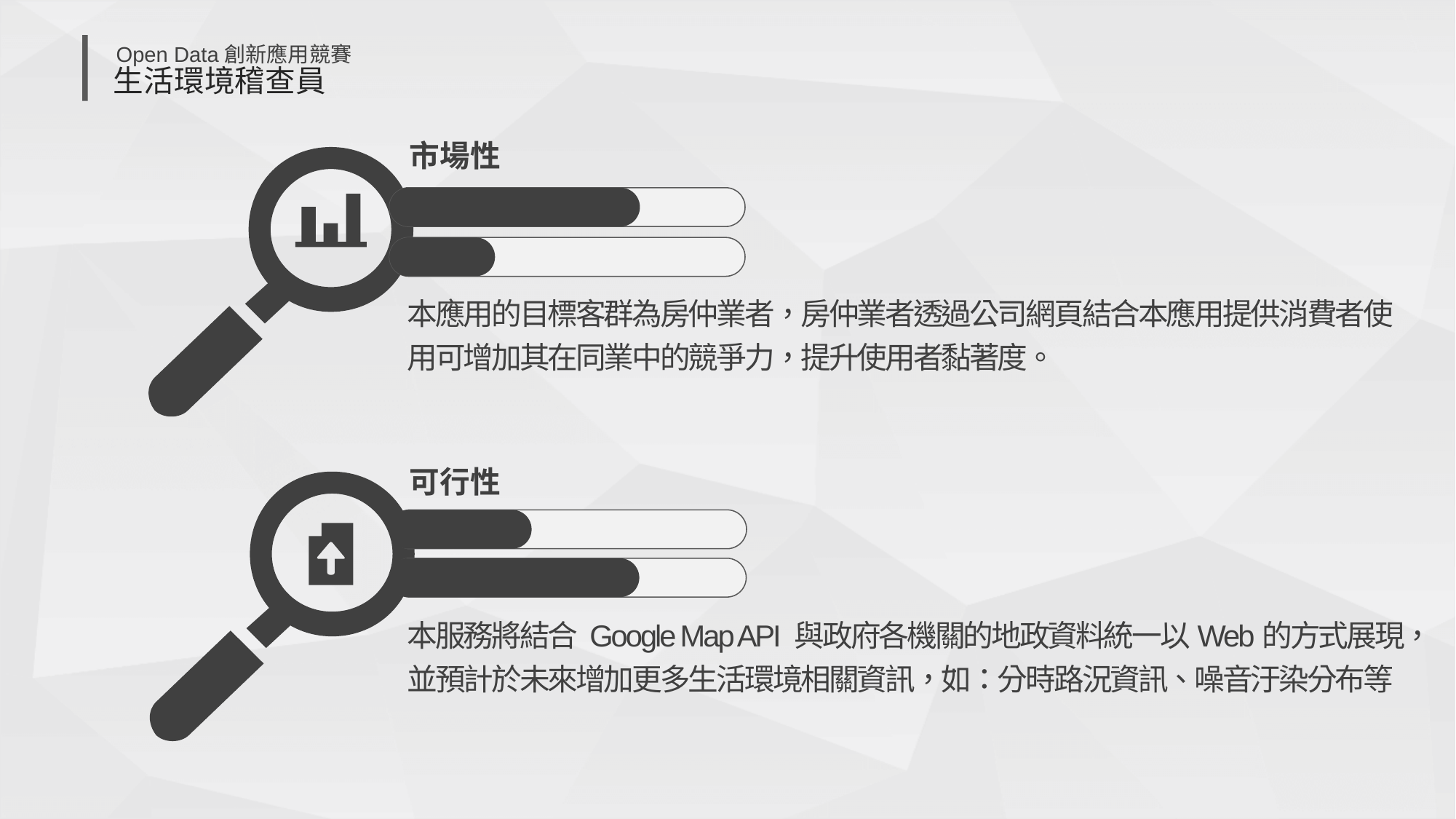

市場性

本應用的目標客群為房仲業者，房仲業者透過公司網頁結合本應用提供消費者使用可增加其在同業中的競爭力，提升使用者黏著度。

可行性

本服務將結合 Google Map API 與政府各機關的地政資料統一以Web的方式展現，並預計於未來增加更多生活環境相關資訊，如：分時路況資訊、噪音汙染分布等